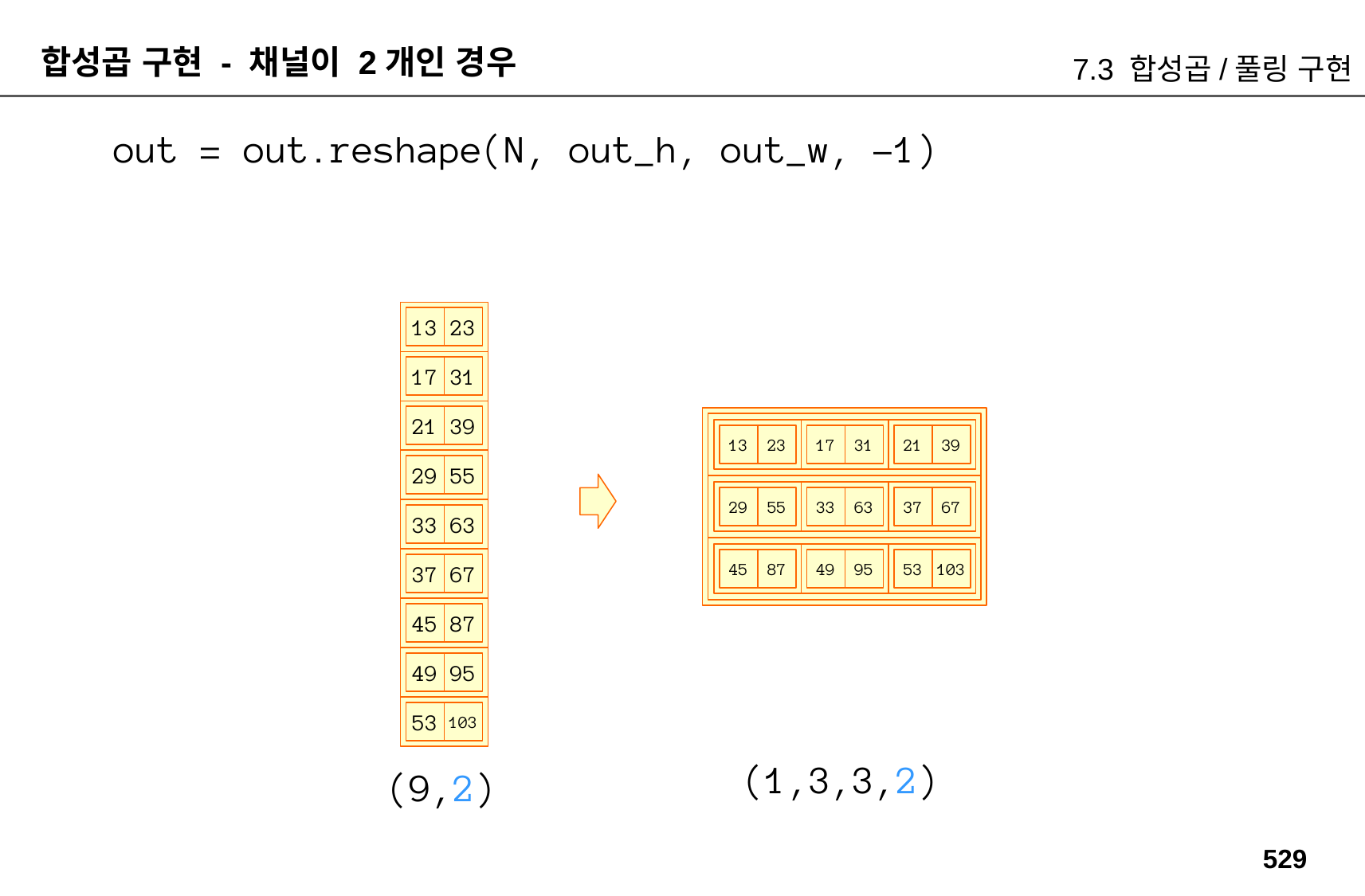

합성곱 구현 - 채널이 2개인 경우
7.3 합성곱/풀링 구현
out = out.reshape(N, out_h, out_w, -1)

23
13

31
17

39
21

13
23
17
31
21
39

55
29

29
55
33
63
37
67

63
33

45
87
49
95
53
103
67
37

87
45

95
49

103
53
(1,3,3,2)
(9,2)